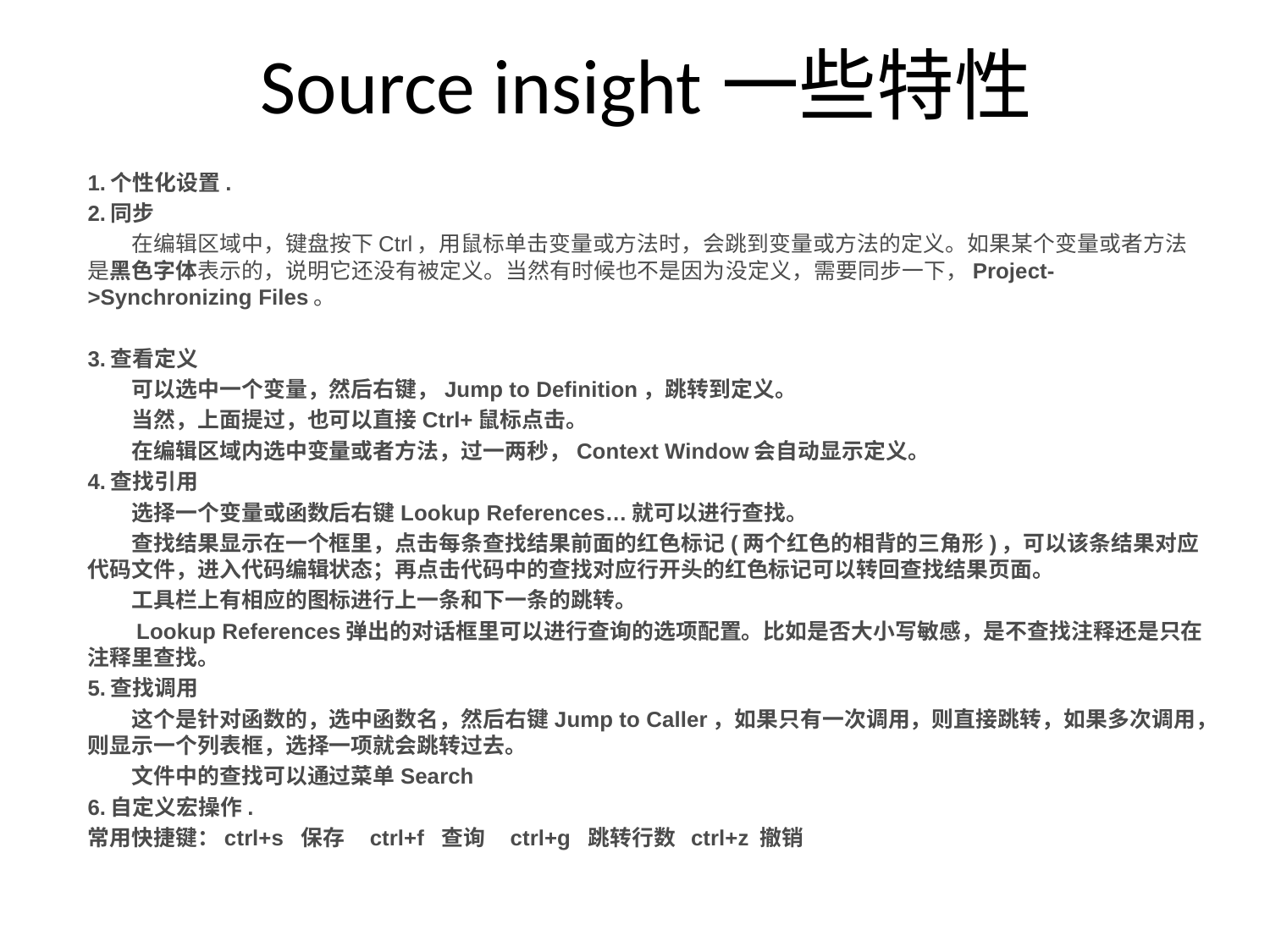

# Source insight一些特性
1.个性化设置.
2.同步
　　在编辑区域中，键盘按下Ctrl，用鼠标单击变量或方法时，会跳到变量或方法的定义。如果某个变量或者方法是黑色字体表示的，说明它还没有被定义。当然有时候也不是因为没定义，需要同步一下，Project->Synchronizing Files。

3.查看定义
　　可以选中一个变量，然后右键，Jump to Definition，跳转到定义。
　　当然，上面提过，也可以直接Ctrl+鼠标点击。
　　在编辑区域内选中变量或者方法，过一两秒，Context Window会自动显示定义。
4.查找引用
　　选择一个变量或函数后右键Lookup References…就可以进行查找。
　　查找结果显示在一个框里，点击每条查找结果前面的红色标记(两个红色的相背的三角形)，可以该条结果对应代码文件，进入代码编辑状态；再点击代码中的查找对应行开头的红色标记可以转回查找结果页面。
　　工具栏上有相应的图标进行上一条和下一条的跳转。
　　Lookup References弹出的对话框里可以进行查询的选项配置。比如是否大小写敏感，是不查找注释还是只在注释里查找。
5.查找调用
　　这个是针对函数的，选中函数名，然后右键Jump to Caller，如果只有一次调用，则直接跳转，如果多次调用，则显示一个列表框，选择一项就会跳转过去。
　　文件中的查找可以通过菜单Search
6.自定义宏操作.
常用快捷键：ctrl+s  保存    ctrl+f  查询    ctrl+g  跳转行数  ctrl+z 撤销